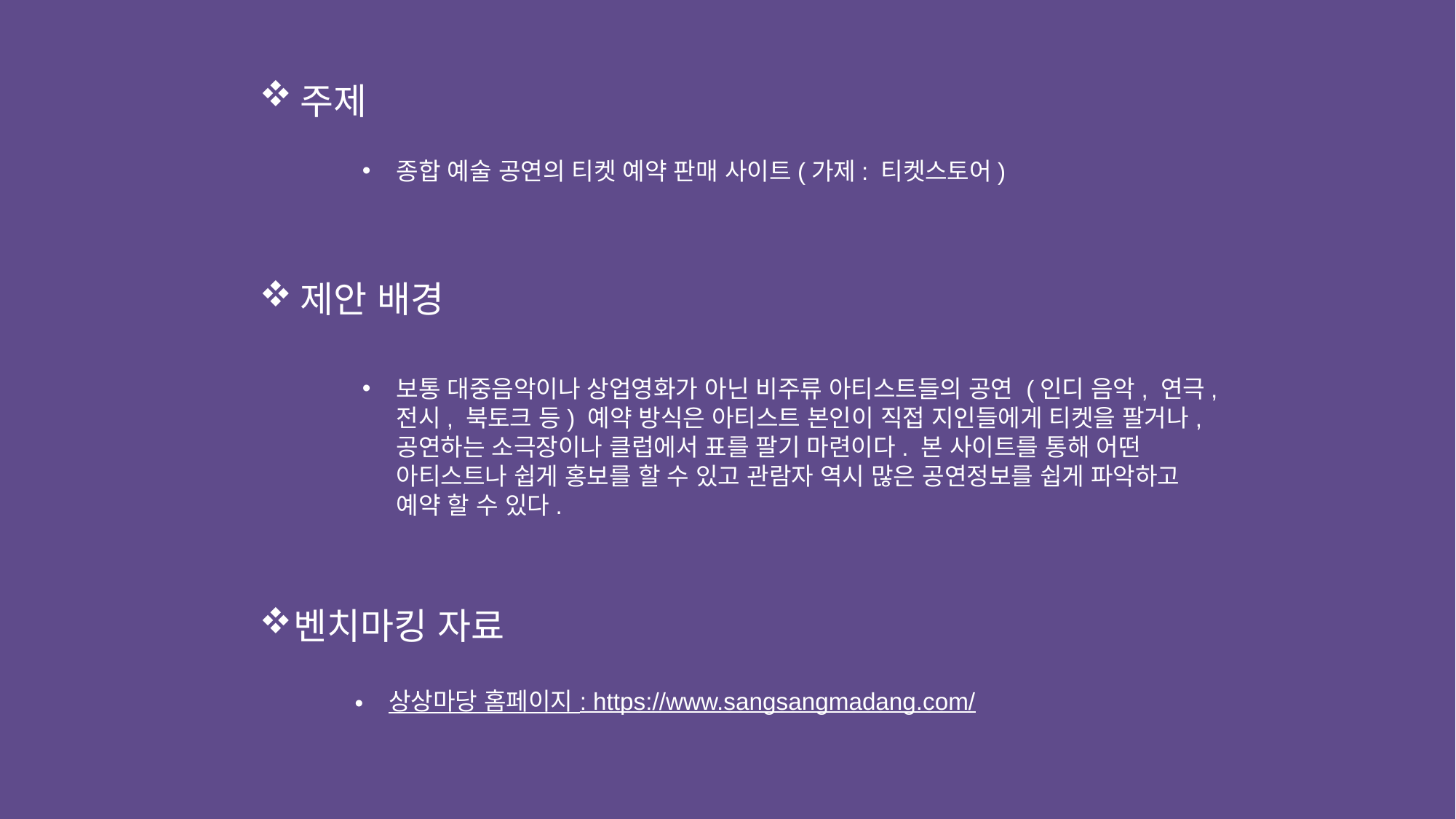

주제

종합 예술 공연의 티켓 예약 판매 사이트(가제: 티켓스토어)

제안 배경

보통 대중음악이나 상업영화가 아닌 비주류 아티스트들의 공연 (인디 음악, 연극, 전시, 북토크 등) 예약 방식은 아티스트 본인이 직접 지인들에게 티켓을 팔거나, 공연하는 소극장이나 클럽에서 표를 팔기 마련이다. 본 사이트를 통해 어떤 아티스트나 쉽게 홍보를 할 수 있고 관람자 역시 많은 공연정보를 쉽게 파악하고 예약 할 수 있다.

벤치마킹 자료
상상마당 홈페이지 : https://www.sangsangmadang.com/